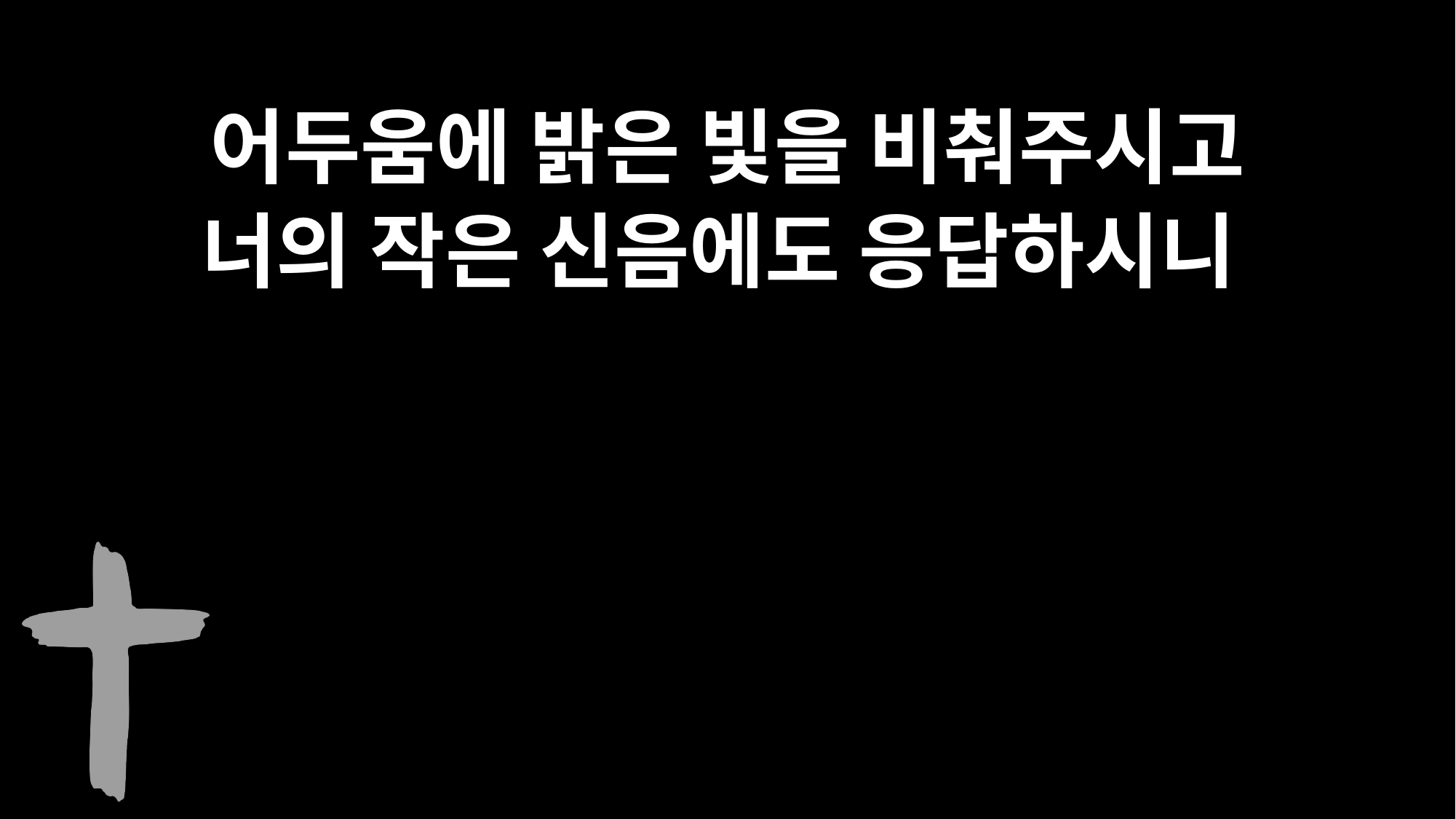

어두움에 밝은 빛을 비춰주시고
너의 작은 신음에도 응답하시니